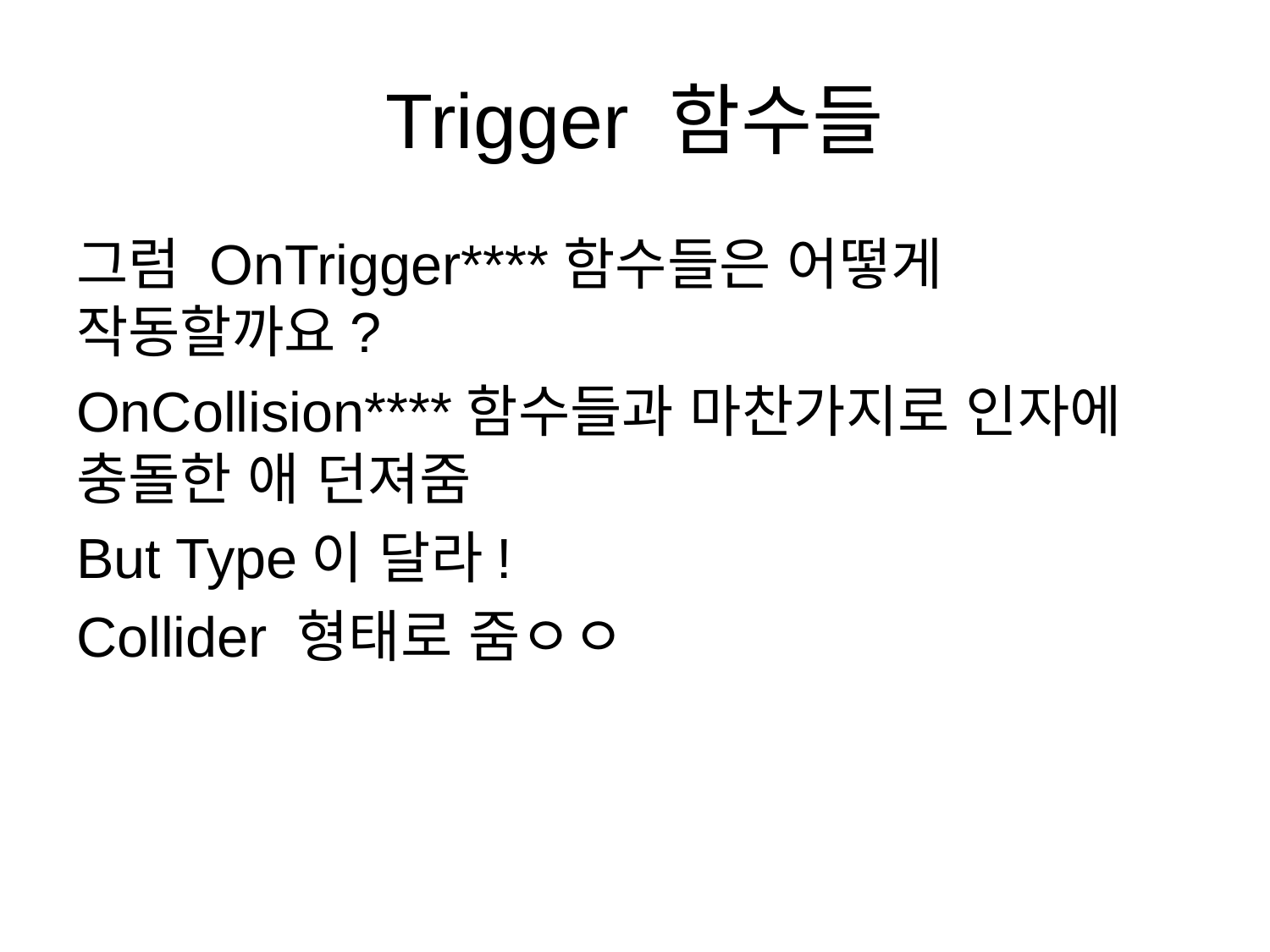

# Trigger 함수들
그럼 OnTrigger****함수들은 어떻게 작동할까요?
OnCollision****함수들과 마찬가지로 인자에 충돌한 애 던져줌
But Type이 달라!
Collider 형태로 줌ㅇㅇ